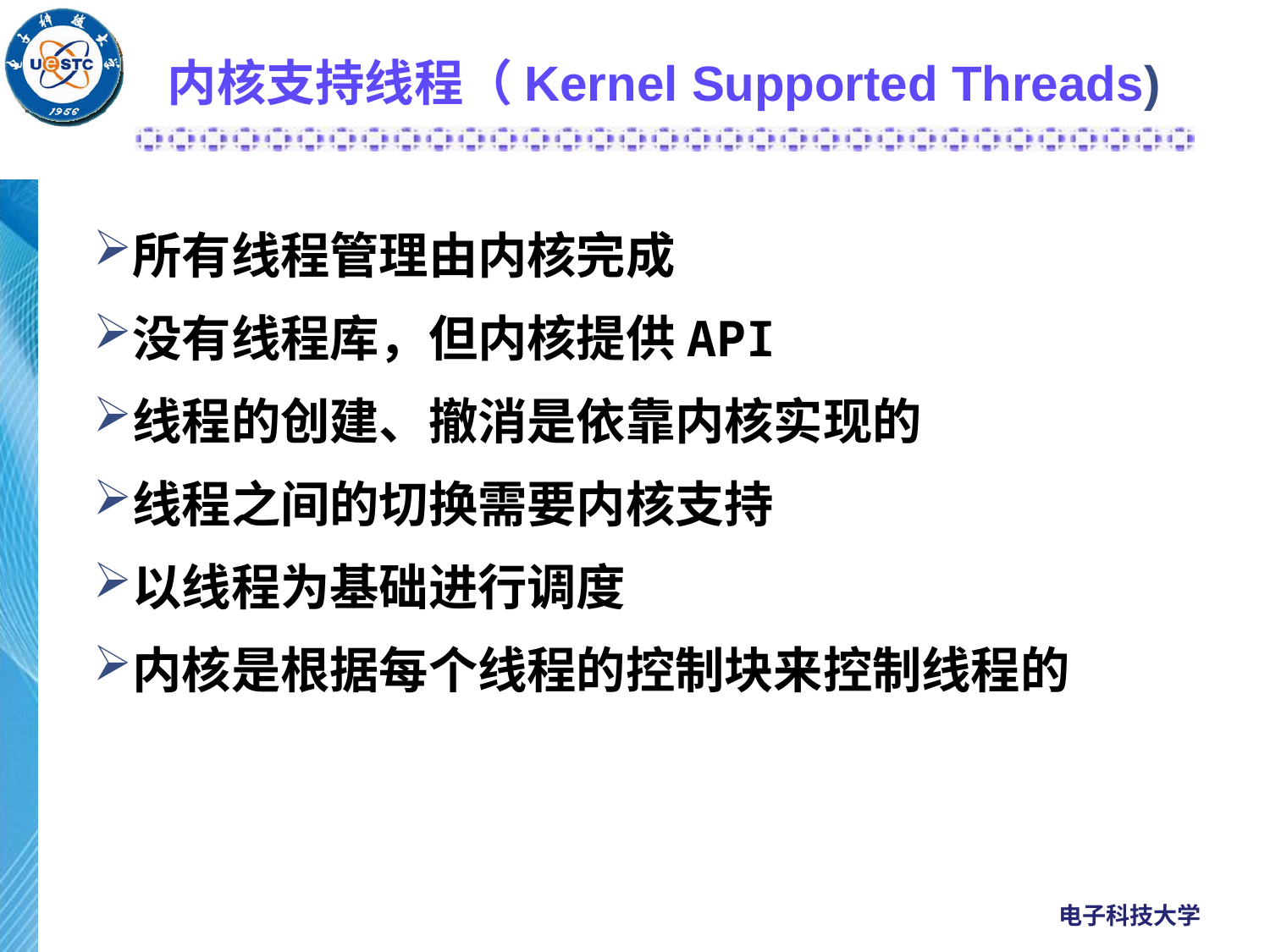

# 内核支持线程（Kernel Supported Threads)
所有线程管理由内核完成
没有线程库，但内核提供API
线程的创建、撤消是依靠内核实现的
线程之间的切换需要内核支持
以线程为基础进行调度
内核是根据每个线程的控制块来控制线程的